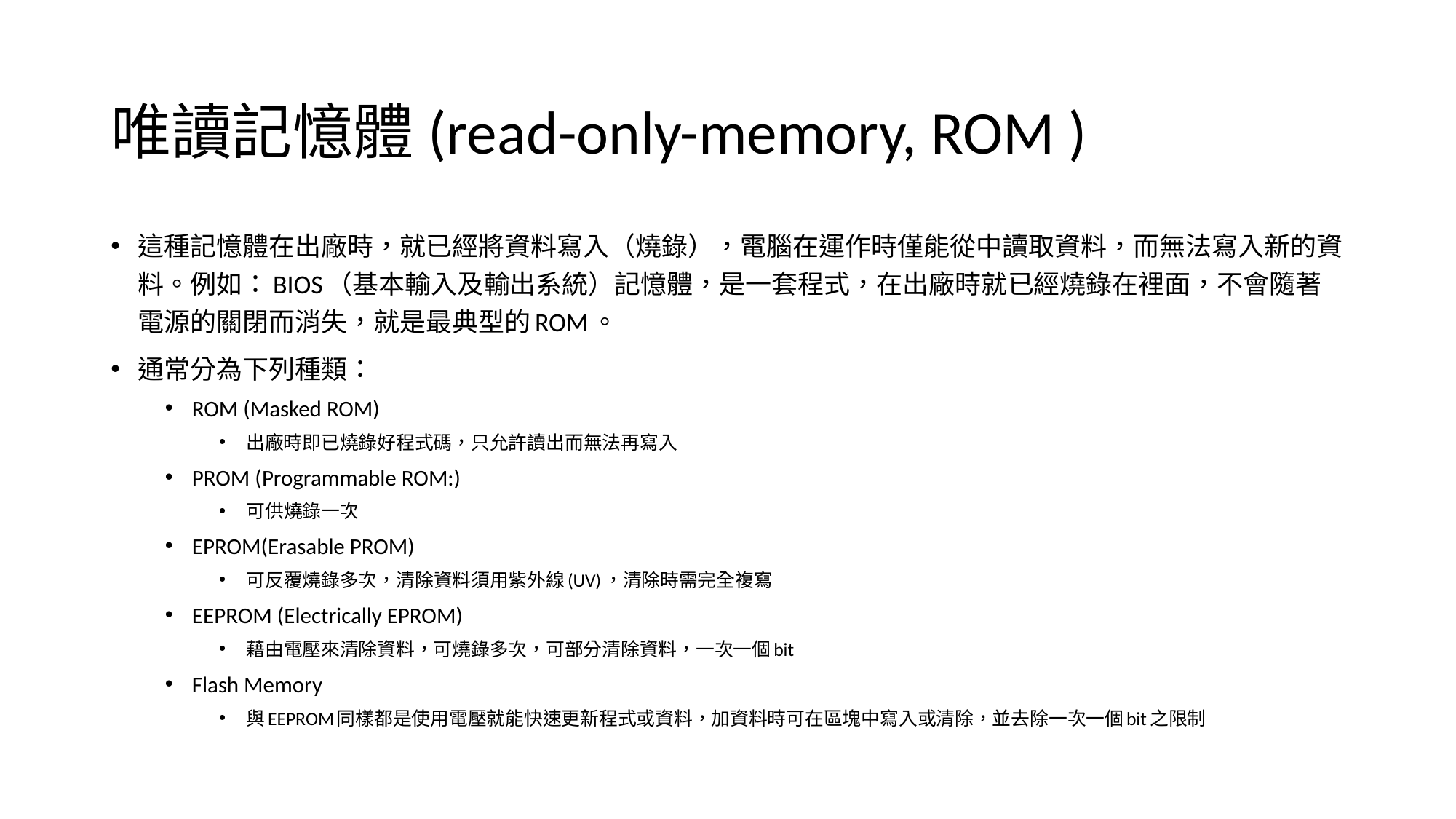

# 唯讀記憶體(read-only-memory, ROM )
這種記憶體在出廠時，就已經將資料寫入（燒錄），電腦在運作時僅能從中讀取資料，而無法寫入新的資料。例如：BIOS（基本輸入及輸出系統）記憶體，是一套程式，在出廠時就已經燒錄在裡面，不會隨著電源的關閉而消失，就是最典型的ROM。
通常分為下列種類：
ROM (Masked ROM)
出廠時即已燒錄好程式碼，只允許讀出而無法再寫入
PROM (Programmable ROM:)
可供燒錄一次
EPROM(Erasable PROM)
可反覆燒錄多次，清除資料須用紫外線(UV)，清除時需完全複寫
EEPROM (Electrically EPROM)
藉由電壓來清除資料，可燒錄多次，可部分清除資料，一次一個bit
Flash Memory
與EEPROM同樣都是使用電壓就能快速更新程式或資料，加資料時可在區塊中寫入或清除，並去除一次一個bit之限制